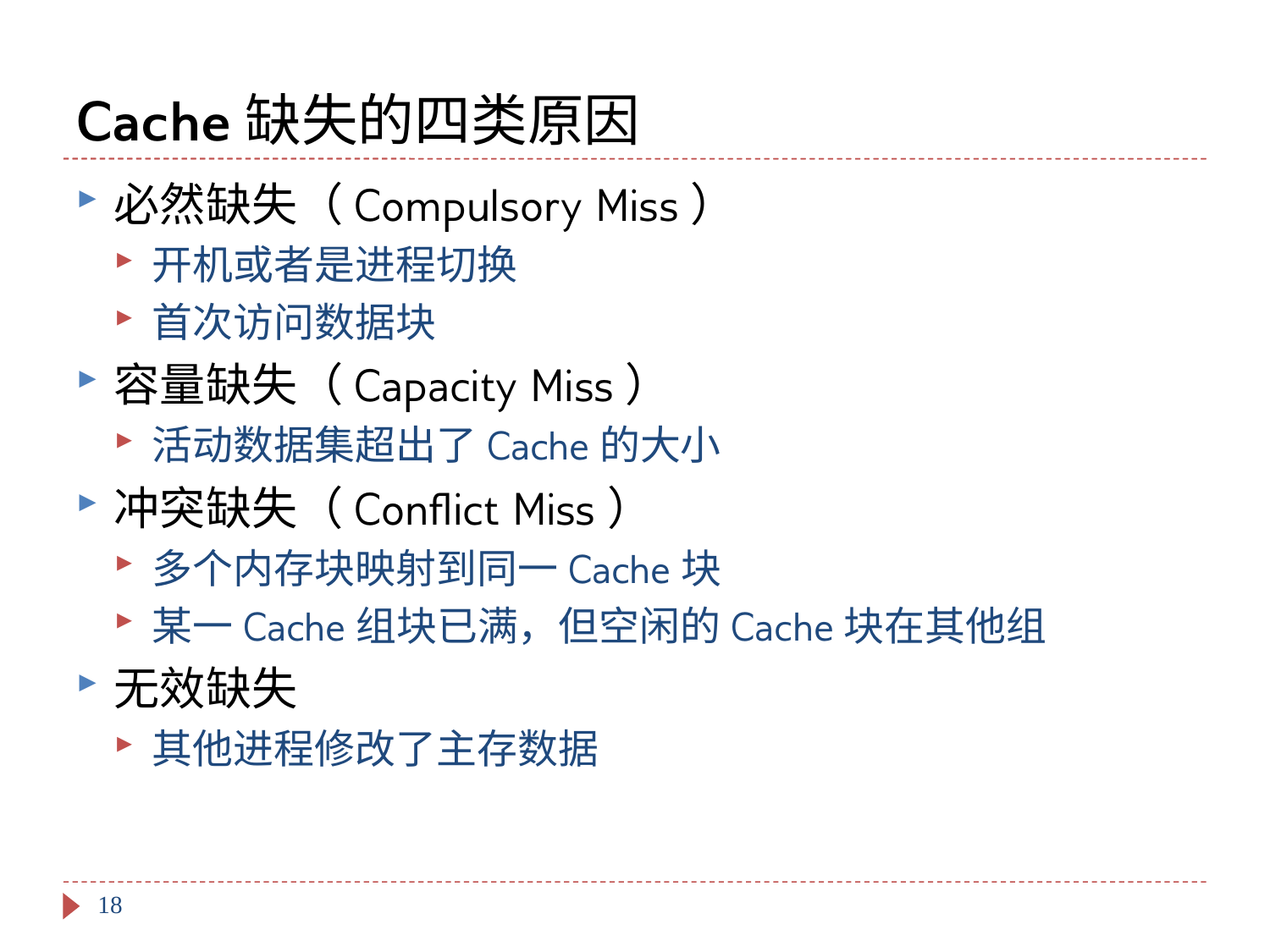

# Cache缺失的四类原因
必然缺失（Compulsory Miss）
开机或者是进程切换
首次访问数据块
容量缺失（Capacity Miss）
活动数据集超出了Cache的大小
冲突缺失（Conflict Miss）
多个内存块映射到同一Cache块
某一Cache组块已满，但空闲的Cache块在其他组
无效缺失
其他进程修改了主存数据

18